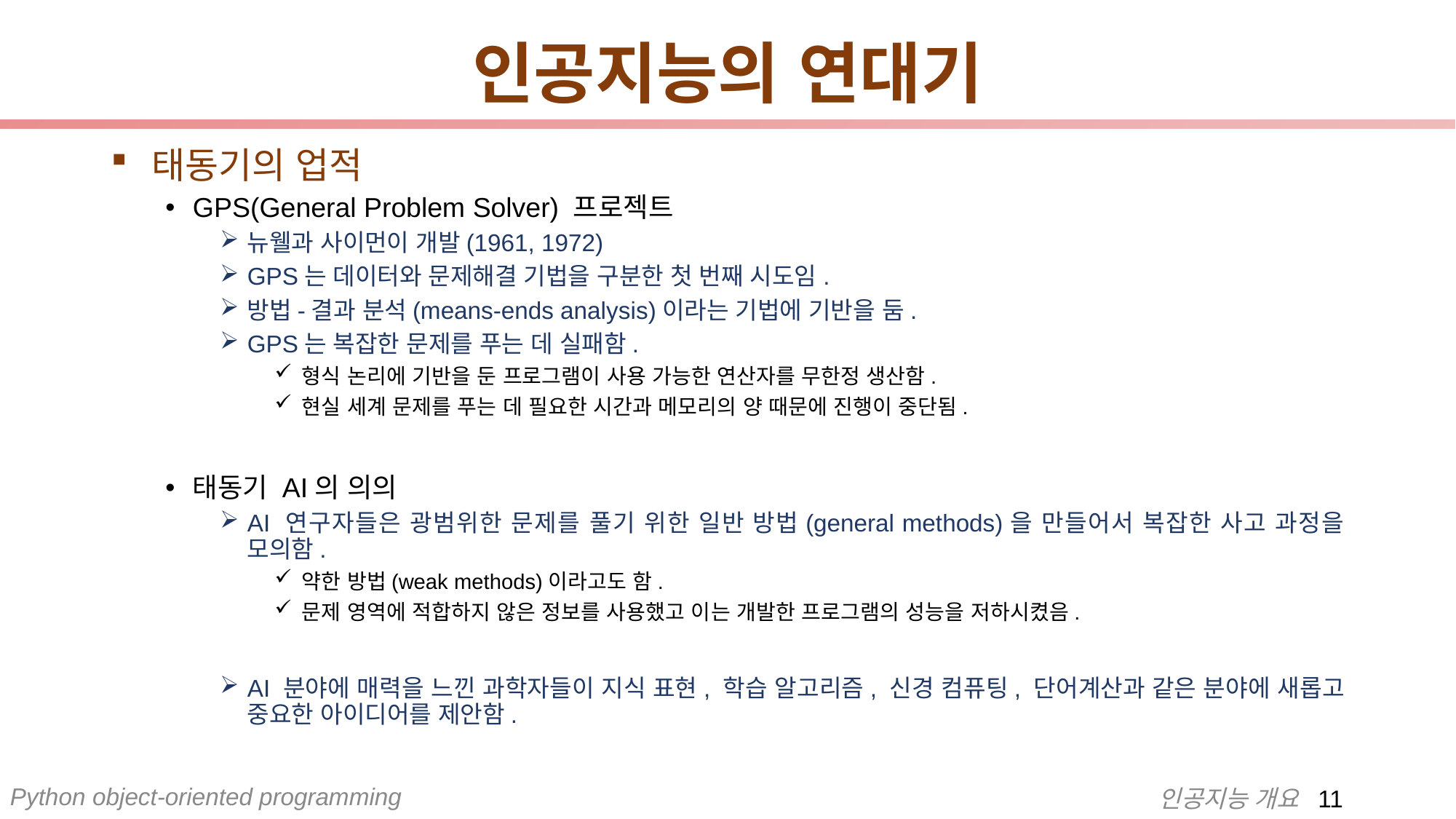

# 인공지능의 연대기
태동기의 업적
GPS(General Problem Solver) 프로젝트
뉴웰과 사이먼이 개발(1961, 1972)
GPS는 데이터와 문제해결 기법을 구분한 첫 번째 시도임.
방법-결과 분석(means-ends analysis)이라는 기법에 기반을 둠.
GPS는 복잡한 문제를 푸는 데 실패함.
형식 논리에 기반을 둔 프로그램이 사용 가능한 연산자를 무한정 생산함.
현실 세계 문제를 푸는 데 필요한 시간과 메모리의 양 때문에 진행이 중단됨.

태동기 AI의 의의
AI 연구자들은 광범위한 문제를 풀기 위한 일반 방법(general methods)을 만들어서 복잡한 사고 과정을 모의함.
약한 방법(weak methods)이라고도 함.
문제 영역에 적합하지 않은 정보를 사용했고 이는 개발한 프로그램의 성능을 저하시켰음.

AI 분야에 매력을 느낀 과학자들이 지식 표현, 학습 알고리즘, 신경 컴퓨팅, 단어계산과 같은 분야에 새롭고 중요한 아이디어를 제안함.